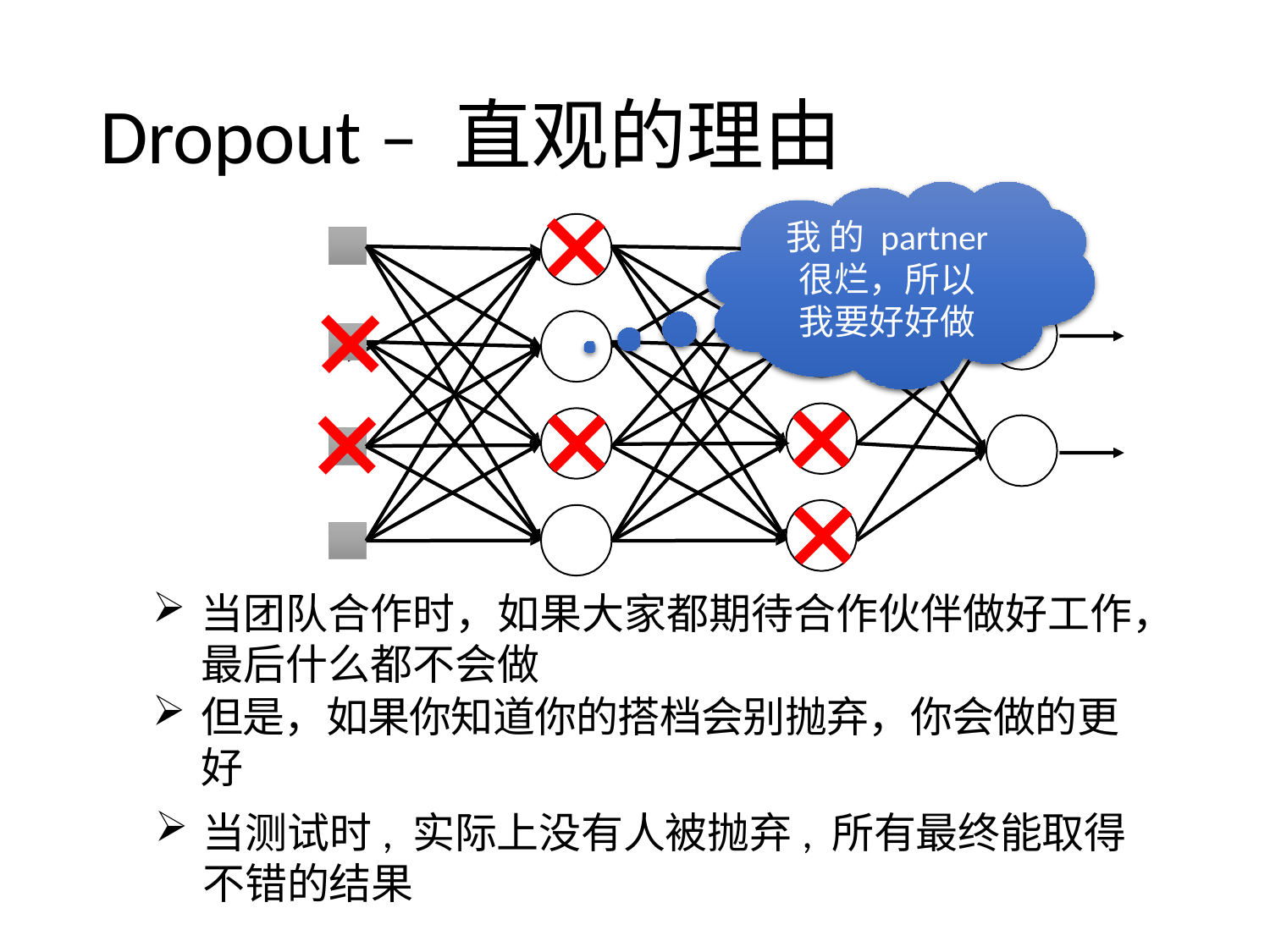

# Dropout – 直观的理由

我 的 partner 很烂，所以 我要好好做

当团队合作时，如果大家都期待合作伙伴做好工作，最后什么都不会做
但是，如果你知道你的搭档会别抛弃，你会做的更好
当测试时, 实际上没有人被抛弃, 所有最终能取得不错的结果